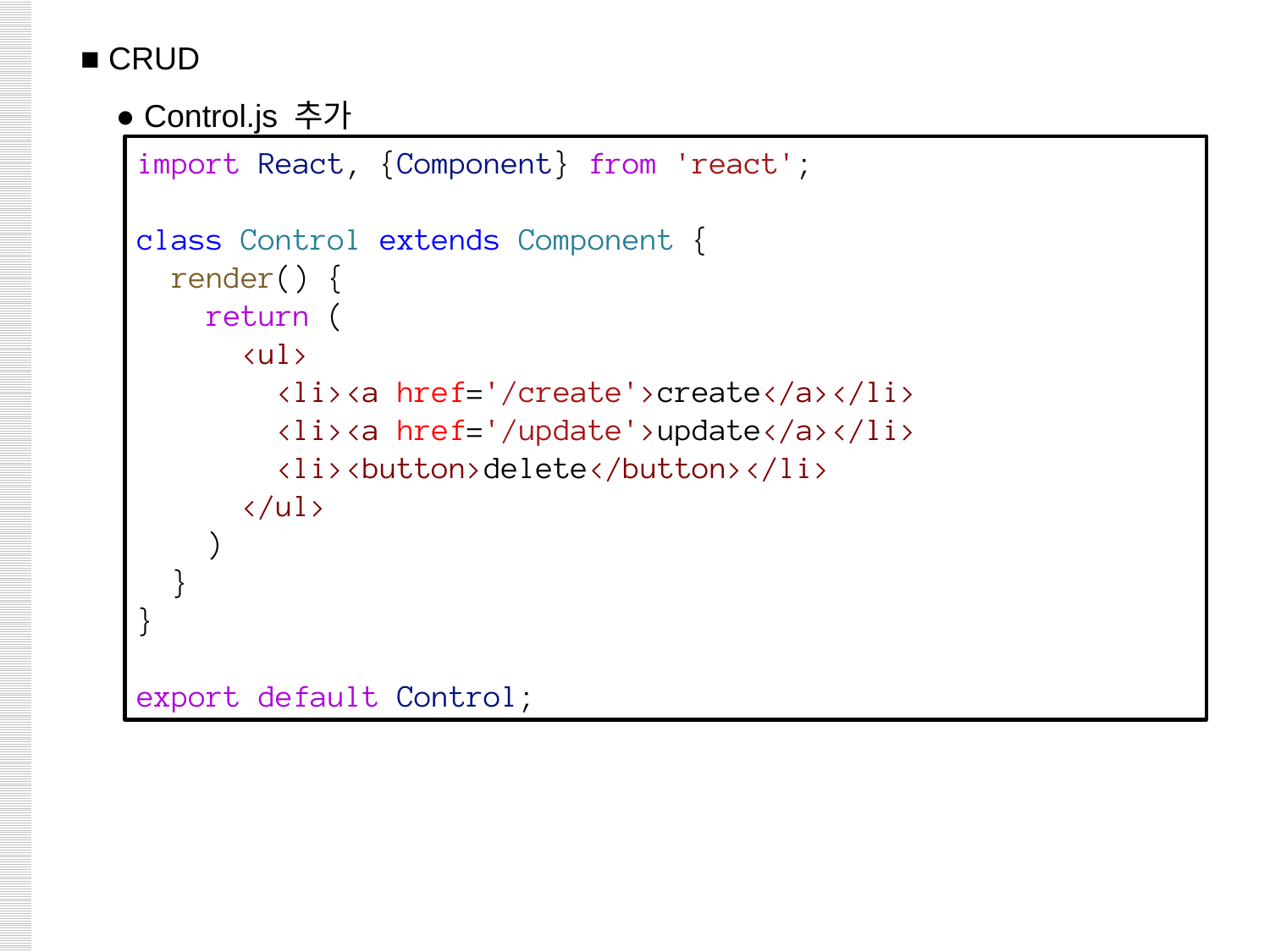

■ CRUD
    ● Control.js 추가
import React, {Component} from 'react';
class Control extends Component {
  render() {
    return (
      <ul>
        <li><a href='/create'>create</a></li>
        <li><a href='/update'>update</a></li>
        <li><button>delete</button></li>
      </ul>
    )
  }
}
export default Control;